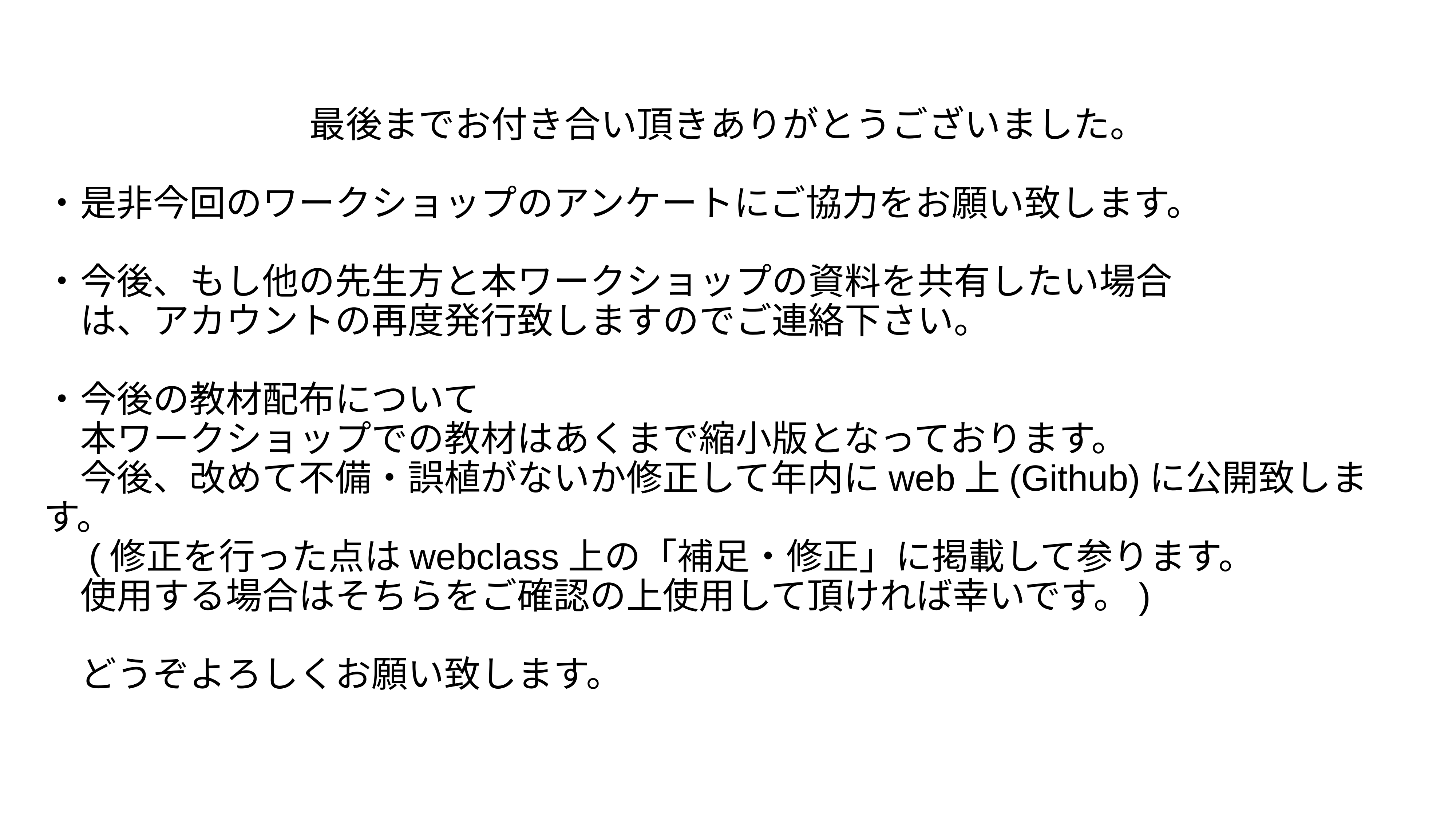

最後までお付き合い頂きありがとうございました。

・是非今回のワークショップのアンケートにご協力をお願い致します。

・今後、もし他の先生方と本ワークショップの資料を共有したい場合
　は、アカウントの再度発行致しますのでご連絡下さい。

・今後の教材配布について
　本ワークショップでの教材はあくまで縮小版となっております。
　今後、改めて不備・誤植がないか修正して年内にweb上(Github)に公開致します。
　(修正を行った点はwebclass上の「補足・修正」に掲載して参ります。
　使用する場合はそちらをご確認の上使用して頂ければ幸いです。)

　どうぞよろしくお願い致します。